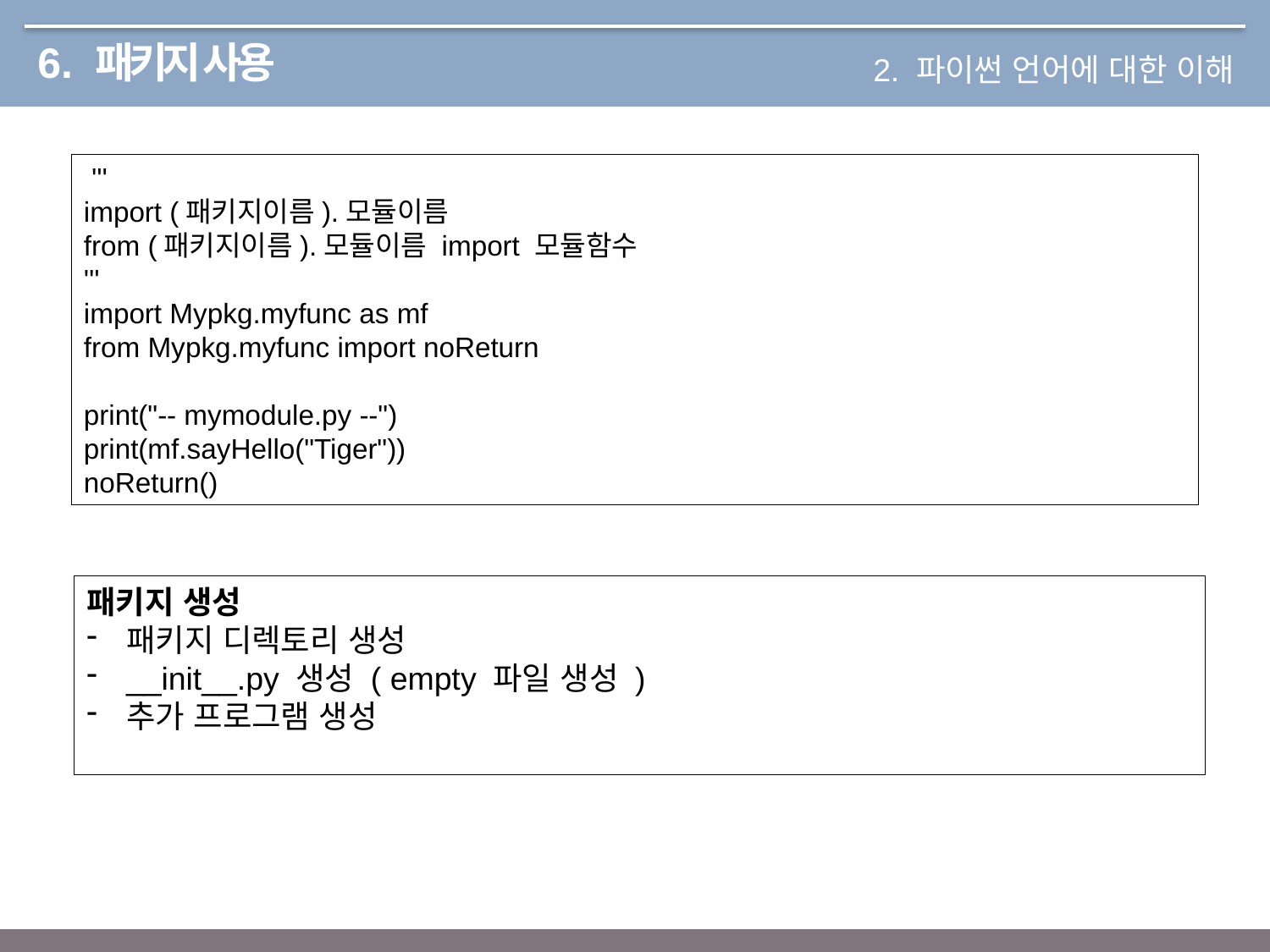

# 6. 패키지 사용
2. 파이썬 언어에 대한 이해
 '''
import (패키지이름).모듈이름
from (패키지이름).모듈이름 import 모듈함수
'''
import Mypkg.myfunc as mf
from Mypkg.myfunc import noReturn

print("-- mymodule.py --")
print(mf.sayHello("Tiger"))
noReturn()
패키지 생성
패키지 디렉토리 생성
__init__.py 생성 ( empty 파일 생성 )
추가 프로그램 생성